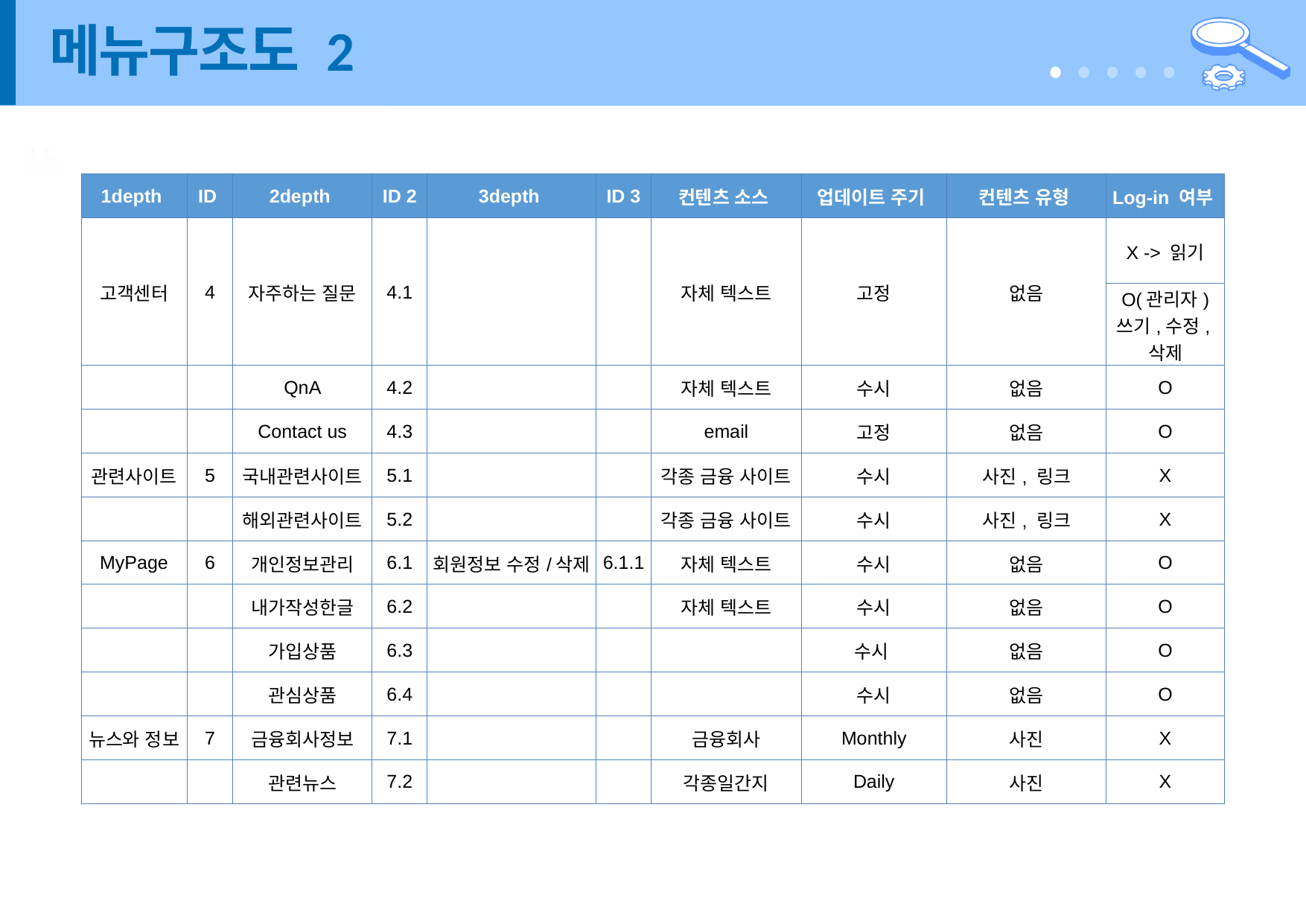

# 메뉴구조도 2
| 1depth | ID | 2depth | ID 2 | 3depth | ID 3 | 컨텐츠 소스 | 업데이트 주기 | 컨텐츠 유형 | Log-in 여부 |
| --- | --- | --- | --- | --- | --- | --- | --- | --- | --- |
| 고객센터 | 4 | 자주하는 질문 | 4.1 |  |  | 자체 텍스트 | 고정 | 없음 | X -> 읽기 |
|  |  |  |  |  |  |  |  |  | O(관리자) 쓰기,수정,삭제 |
|  |  | QnA | 4.2 |  |  | 자체 텍스트 | 수시 | 없음 | O |
|  |  | Contact us | 4.3 |  |  | email | 고정 | 없음 | O |
| 관련사이트 | 5 | 국내관련사이트 | 5.1 |  |  | 각종 금융 사이트 | 수시 | 사진, 링크 | X |
|  |  | 해외관련사이트 | 5.2 |  |  | 각종 금융 사이트 | 수시 | 사진, 링크 | X |
| MyPage | 6 | 개인정보관리 | 6.1 | 회원정보 수정/삭제 | 6.1.1 | 자체 텍스트 | 수시 | 없음 | O |
|  |  | 내가작성한글 | 6.2 |  |  | 자체 텍스트 | 수시 | 없음 | O |
|  |  | 가입상품 | 6.3 |  |  |  | 수시 | 없음 | O |
|  |  | 관심상품 | 6.4 |  |  |  | 수시 | 없음 | O |
| 뉴스와 정보 | 7 | 금융회사정보 | 7.1 |  |  | 금융회사 | Monthly | 사진 | X |
|  |  | 관련뉴스 | 7.2 |  |  | 각종일간지 | Daily | 사진 | X |